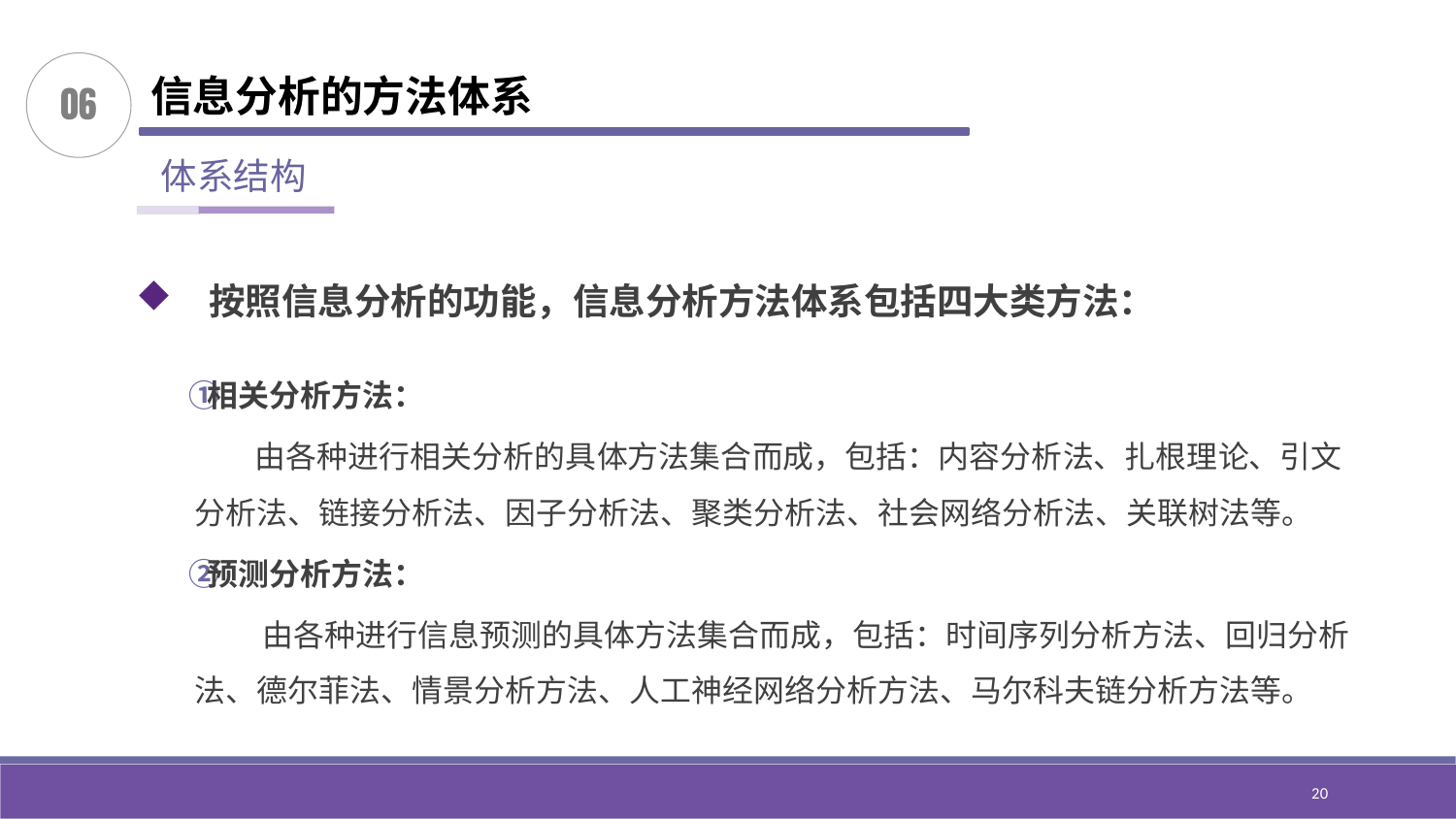

06
信息分析的方法体系

体系结构

按照信息分析的功能，信息分析方法体系包括四大类方法：
相关分析方法：
        由各种进行相关分析的具体方法集合而成，包括：内容分析法、扎根理论、引文分析法、链接分析法、因子分析法、聚类分析法、社会网络分析法、关联树法等。
预测分析方法：
         由各种进行信息预测的具体方法集合而成，包括：时间序列分析方法、回归分析法、德尔菲法、情景分析方法、人工神经网络分析方法、马尔科夫链分析方法等。

20